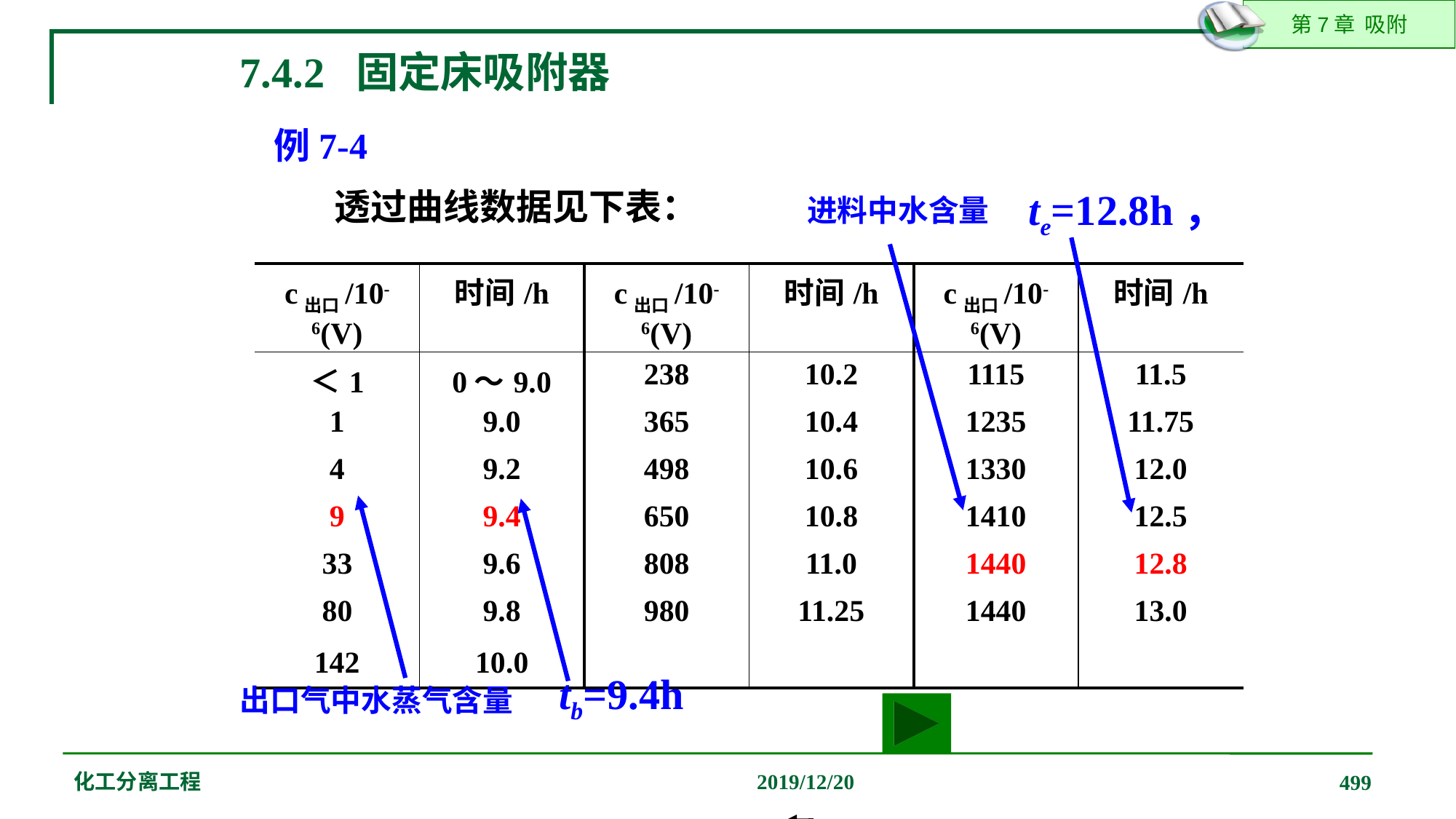

7.4.2  固定床吸附器
例7-4
透过曲线数据见下表：
te=12.8h，
进料中水含量

| c出口/10-6(V) | 时间/h | c出口/10-6(V) | 时间/h | c出口/10-6(V) | 时间/h |
| --- | --- | --- | --- | --- | --- |
| ＜1 | 0～9.0 | 238 | 10.2 | 1115 | 11.5 |
| 1 | 9.0 | 365 | 10.4 | 1235 | 11.75 |
| 4 | 9.2 | 498 | 10.6 | 1330 | 12.0 |
| 9 | 9.4 | 650 | 10.8 | 1410 | 12.5 |
| 33 | 9.6 | 808 | 11.0 | 1440 | 12.8 |
| 80 | 9.8 | 980 | 11.25 | 1440 | 13.0 |
| 142 | 10.0 |  |  |  |  |

tb=9.4h
出口气中水蒸气含量

化工分离工程
2019/12/20
499